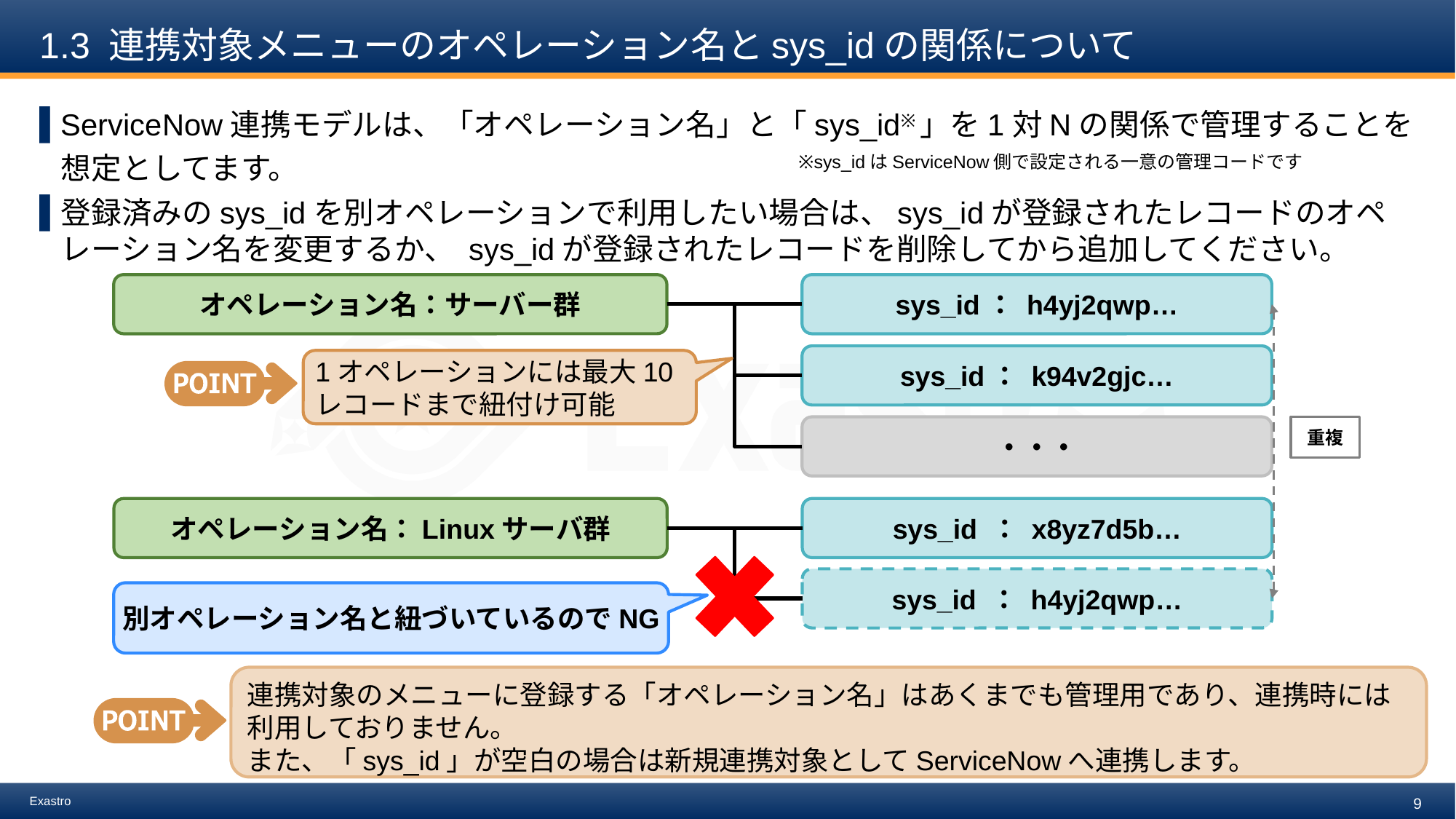

# 1.3 連携対象メニューのオペレーション名とsys_idの関係について
ServiceNow連携モデルは、「オペレーション名」と「sys_id※」を1対Nの関係で管理することを
想定としてます。
登録済みのsys_idを別オペレーションで利用したい場合は、sys_idが登録されたレコードのオペレーション名を変更するか、 sys_idが登録されたレコードを削除してから追加してください。
※sys_idはServiceNow側で設定される一意の管理コードです
オペレーション名：サーバー群
sys_id： h4yj2qwp…
sys_id： k94v2gjc…
1オペレーションには最大10レコードまで紐付け可能

・・・
重複
オペレーション名：Linuxサーバ群
sys_id ： x8yz7d5b…

sys_id ： h4yj2qwp…
別オペレーション名と紐づいているのでNG
連携対象のメニューに登録する「オペレーション名」はあくまでも管理用であり、連携時には利用しておりません。
また、「sys_id」が空白の場合は新規連携対象としてServiceNowへ連携します。